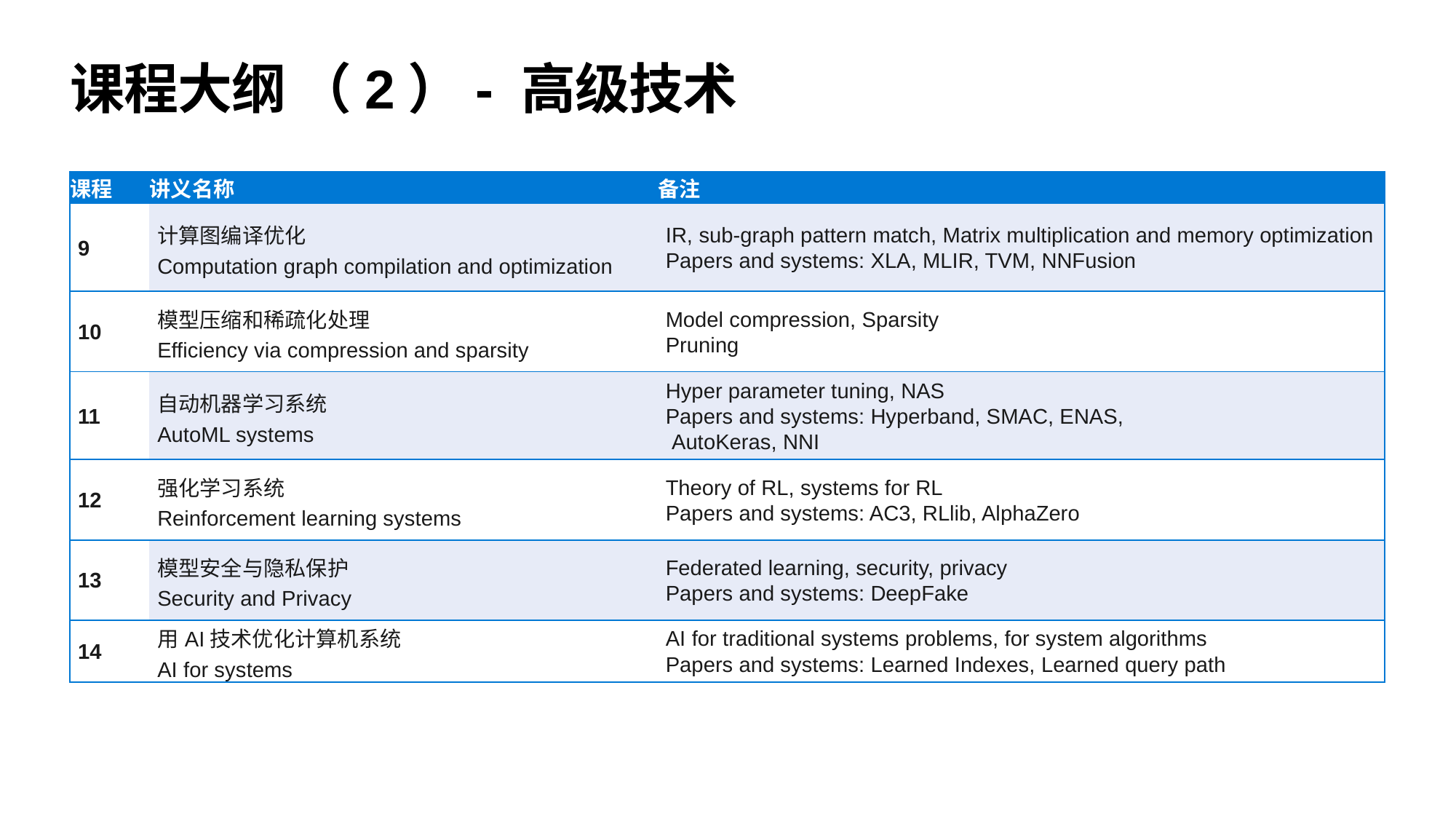

# 课程大纲 （2）- 高级技术
| 课程 | 讲义名称 | 备注 |
| --- | --- | --- |
| 9 | 计算图编译优化 Computation graph compilation and optimization | IR, sub-graph pattern match, Matrix multiplication and memory optimization Papers and systems: XLA, MLIR, TVM, NNFusion |
| 10 | 模型压缩和稀疏化处理 Efficiency via compression and sparsity | Model compression, Sparsity Pruning |
| 11 | 自动机器学习系统 AutoML systems | Hyper parameter tuning, NAS Papers and systems: Hyperband, SMAC, ENAS, AutoKeras, NNI |
| 12 | 强化学习系统 Reinforcement learning systems | Theory of RL, systems for RL Papers and systems: AC3, RLlib, AlphaZero |
| 13 | 模型安全与隐私保护 Security and Privacy | Federated learning, security, privacy Papers and systems: DeepFake |
| 14 | 用AI技术优化计算机系统 AI for systems | AI for traditional systems problems, for system algorithms Papers and systems: Learned Indexes, Learned query path |